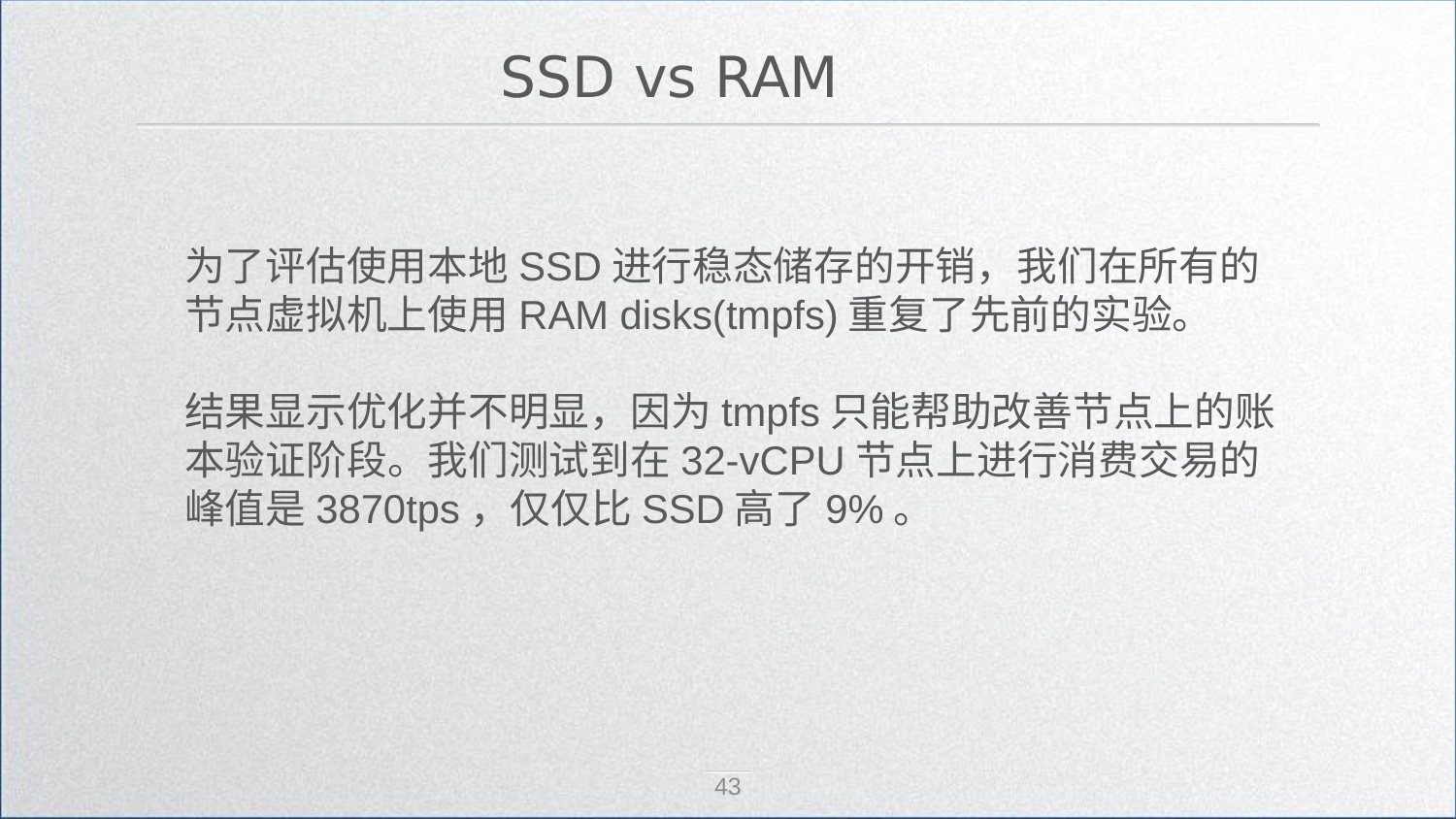

SSD vs RAM
为了评估使用本地SSD进行稳态储存的开销，我们在所有的节点虚拟机上使用RAM disks(tmpfs)重复了先前的实验。

结果显示优化并不明显，因为tmpfs只能帮助改善节点上的账本验证阶段。我们测试到在32-vCPU节点上进行消费交易的峰值是3870tps，仅仅比SSD高了9%。

43